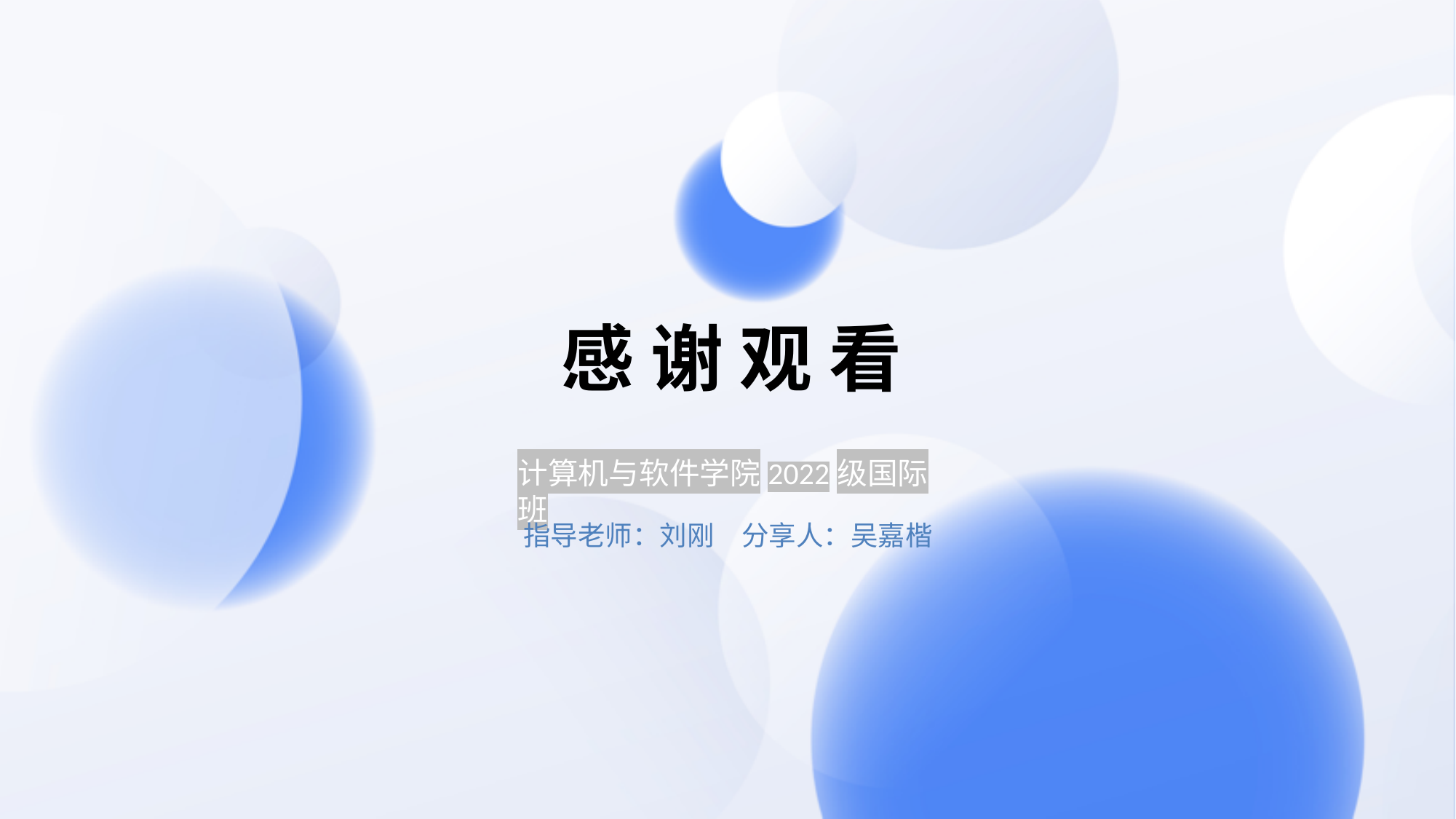

感 谢 观 看
计算机与软件学院2022级国际班
指导老师：刘刚	分享人：吴嘉楷